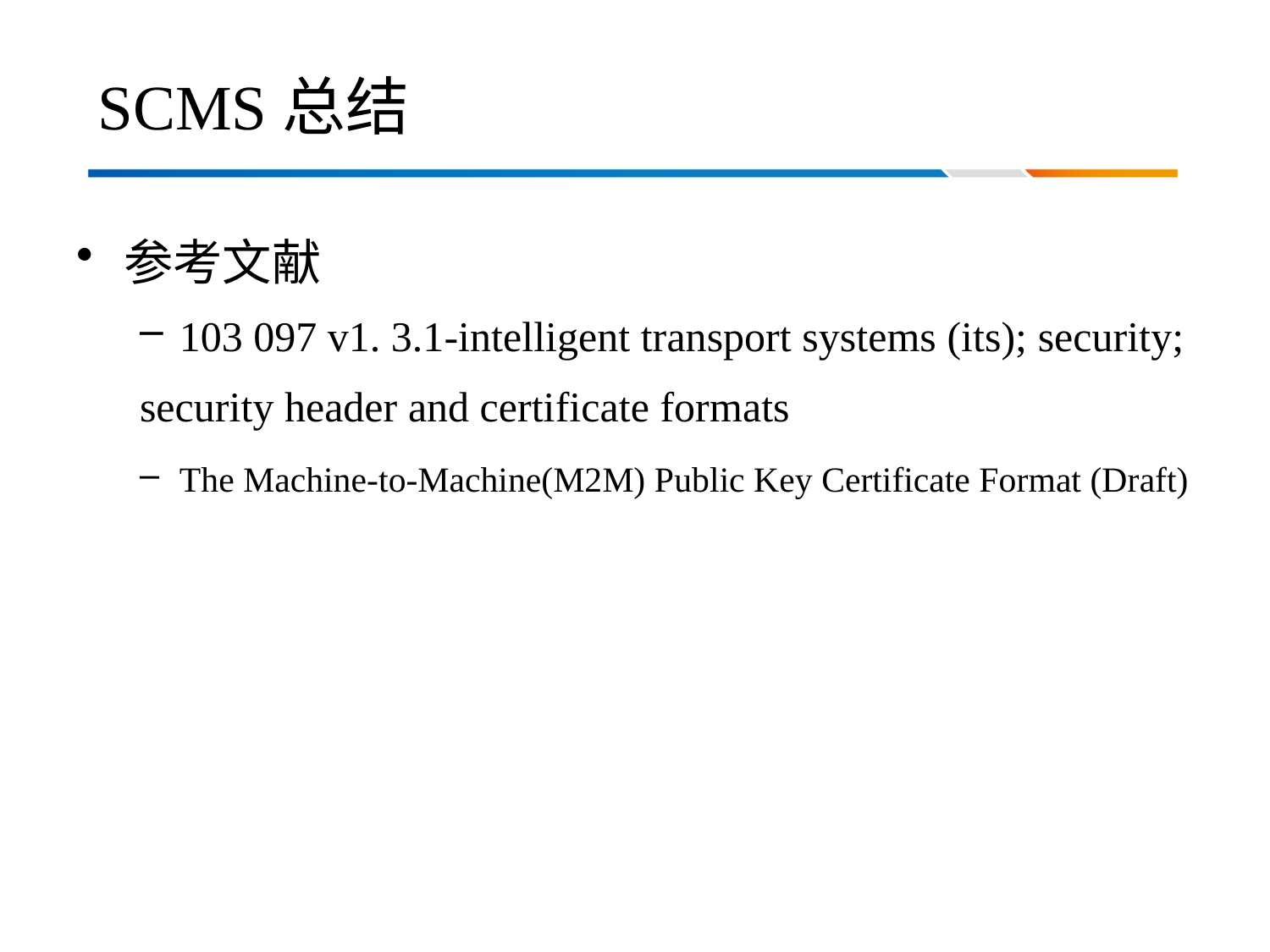

# SCMS总结
参考文献
103 097 v1. 3.1-intelligent transport systems (its); security;
security header and certificate formats
The Machine-to-Machine(M2M) Public Key Certificate Format (Draft)